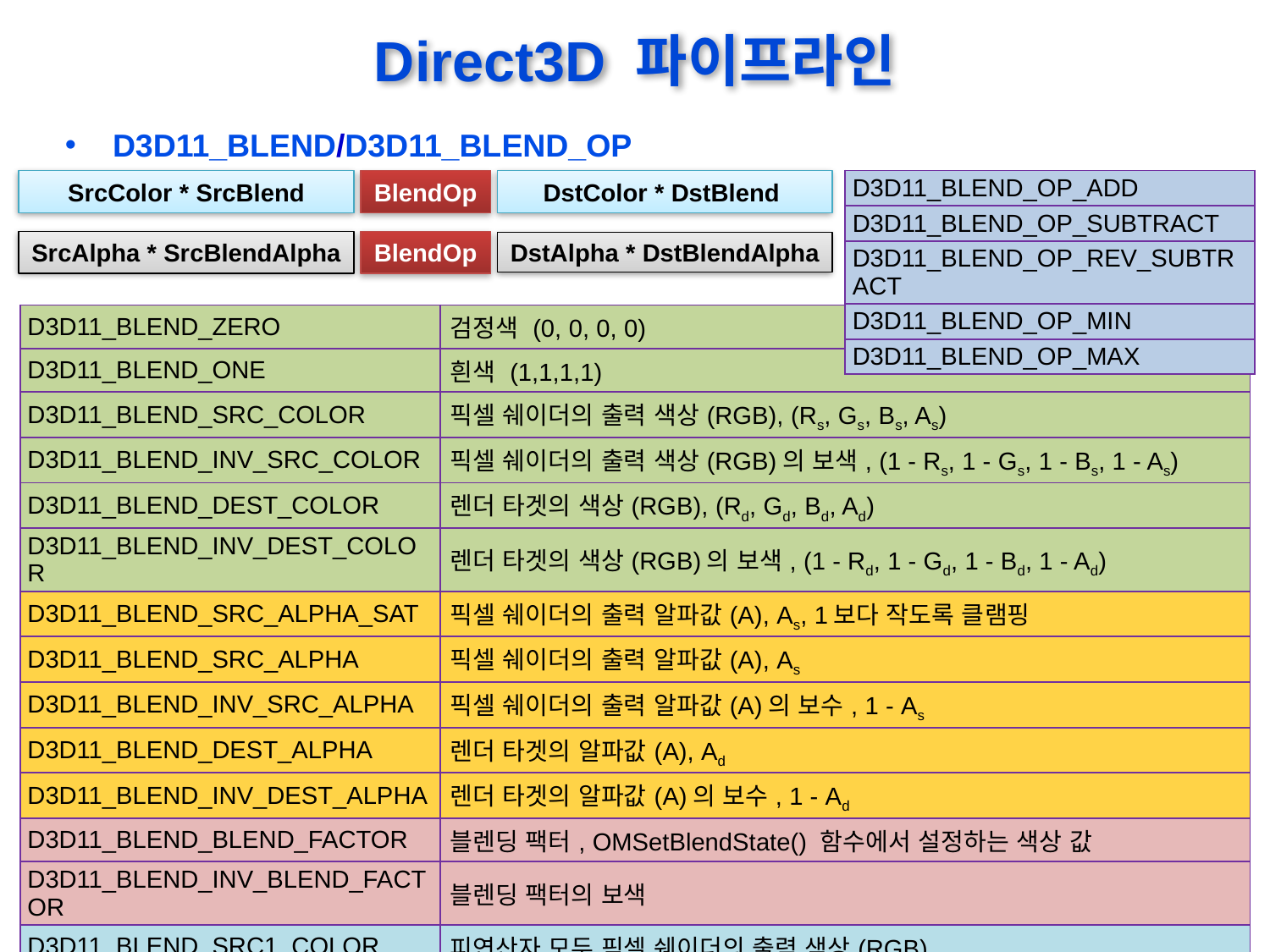

# Direct3D 파이프라인
D3D11_BLEND/D3D11_BLEND_OP

| D3D11\_BLEND\_OP\_ADD |
| --- |
| D3D11\_BLEND\_OP\_SUBTRACT |
| D3D11\_BLEND\_OP\_REV\_SUBTRACT |
| D3D11\_BLEND\_OP\_MIN |
| D3D11\_BLEND\_OP\_MAX |
SrcColor * SrcBlend
BlendOp
DstColor * DstBlend
SrcAlpha * SrcBlendAlpha
BlendOp
DstAlpha * DstBlendAlpha
| D3D11\_BLEND\_ZERO | 검정색 (0, 0, 0, 0) |
| --- | --- |
| D3D11\_BLEND\_ONE | 흰색 (1,1,1,1) |
| D3D11\_BLEND\_SRC\_COLOR | 픽셀 쉐이더의 출력 색상(RGB), (Rs, Gs, Bs, As) |
| D3D11\_BLEND\_INV\_SRC\_COLOR | 픽셀 쉐이더의 출력 색상(RGB)의 보색, (1 - Rs, 1 - Gs, 1 - Bs, 1 - As) |
| D3D11\_BLEND\_DEST\_COLOR | 렌더 타겟의 색상(RGB), (Rd, Gd, Bd, Ad) |
| D3D11\_BLEND\_INV\_DEST\_COLOR | 렌더 타겟의 색상(RGB)의 보색, (1 - Rd, 1 - Gd, 1 - Bd, 1 - Ad) |
| D3D11\_BLEND\_SRC\_ALPHA\_SAT | 픽셀 쉐이더의 출력 알파값(A), As, 1보다 작도록 클램핑 |
| D3D11\_BLEND\_SRC\_ALPHA | 픽셀 쉐이더의 출력 알파값(A), As |
| D3D11\_BLEND\_INV\_SRC\_ALPHA | 픽셀 쉐이더의 출력 알파값(A)의 보수, 1 - As |
| D3D11\_BLEND\_DEST\_ALPHA | 렌더 타겟의 알파값(A), Ad |
| D3D11\_BLEND\_INV\_DEST\_ALPHA | 렌더 타겟의 알파값(A)의 보수, 1 - Ad |
| D3D11\_BLEND\_BLEND\_FACTOR | 블렌딩 팩터, OMSetBlendState() 함수에서 설정하는 색상 값 |
| D3D11\_BLEND\_INV\_BLEND\_FACTOR | 블렌딩 팩터의 보색 |
| D3D11\_BLEND\_SRC1\_COLOR | 피연산자 모두 픽셀 쉐이더의 출력 색상(RGB) |
| D3D11\_BLEND\_INV\_SRC1\_COLOR | 피연산자 모두 픽셀 쉐이더의 출력 색상(RGB)의 보색, 1 - RGB |
| D3D11\_BLEND\_SRC1\_ALPHA | 피연산자 모두 픽셀 쉐이더의 출력 알파값(A) |
| D3D11\_BLEND\_INV\_SRC1\_ALPHA | 피연산자 모두 픽셀 쉐이더의 출력 알파값(A)의 보수, 1 - A |